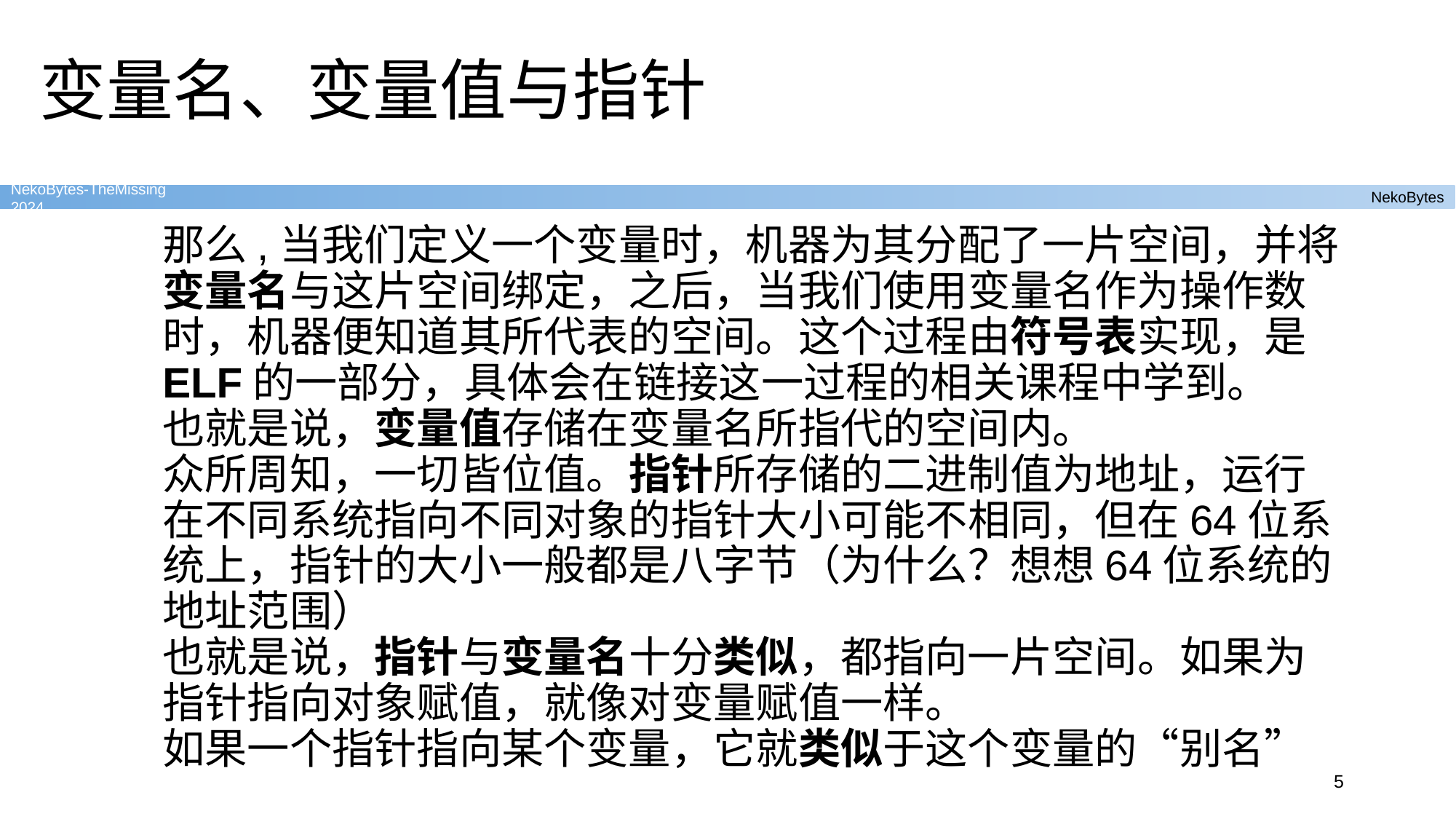

# 变量名、变量值与指针
那么,当我们定义一个变量时，机器为其分配了一片空间，并将变量名与这片空间绑定，之后，当我们使用变量名作为操作数时，机器便知道其所代表的空间。这个过程由符号表实现，是ELF的一部分，具体会在链接这一过程的相关课程中学到。
也就是说，变量值存储在变量名所指代的空间内。
众所周知，一切皆位值。指针所存储的二进制值为地址，运行在不同系统指向不同对象的指针大小可能不相同，但在64位系统上，指针的大小一般都是八字节（为什么？想想64位系统的地址范围）
也就是说，指针与变量名十分类似，都指向一片空间。如果为指针指向对象赋值，就像对变量赋值一样。
如果一个指针指向某个变量，它就类似于这个变量的“别名”

5